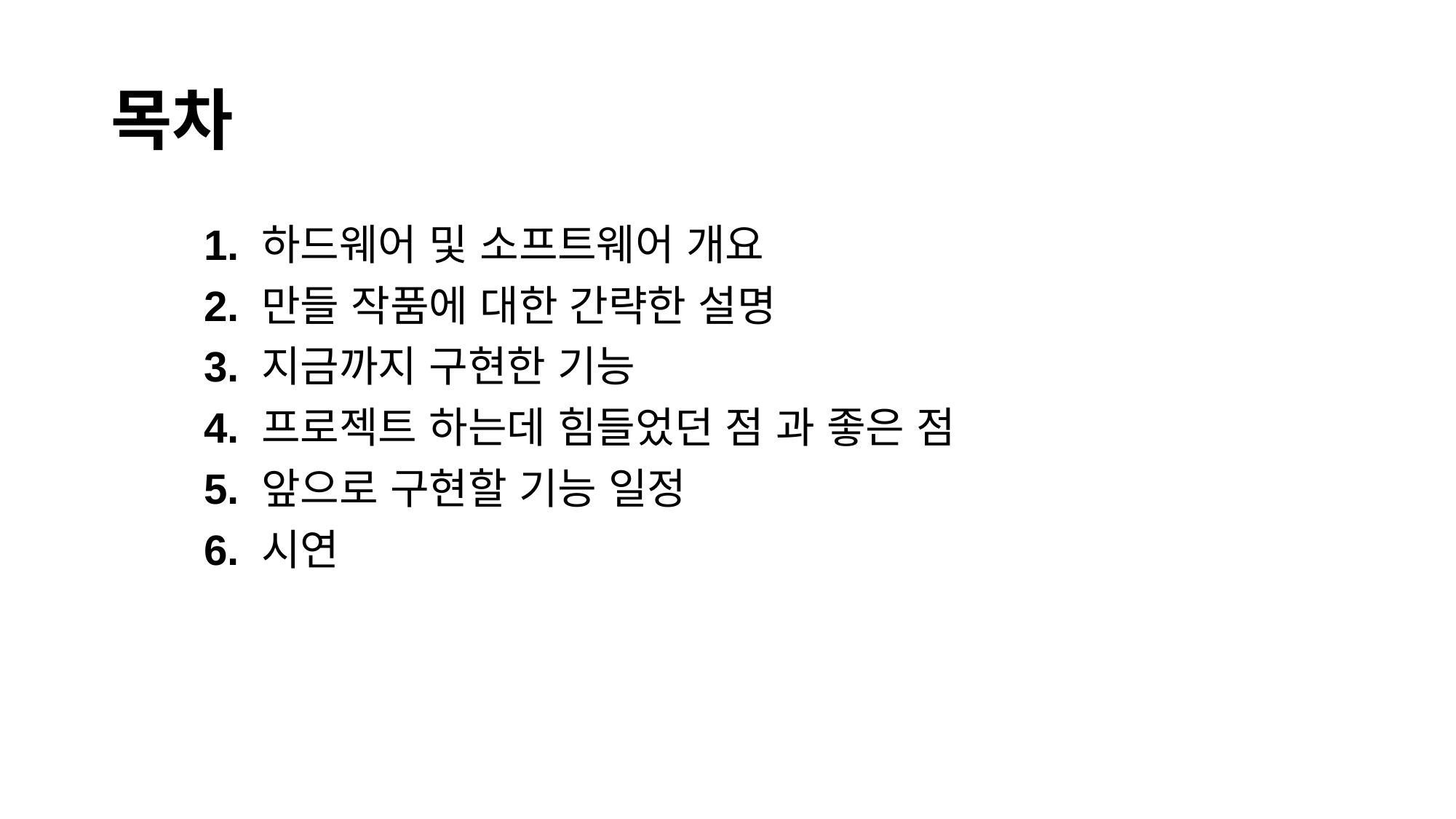

# 목차
1. 하드웨어 및 소프트웨어 개요
2. 만들 작품에 대한 간략한 설명
3. 지금까지 구현한 기능
4. 프로젝트 하는데 힘들었던 점 과 좋은 점
5. 앞으로 구현할 기능 일정
6. 시연